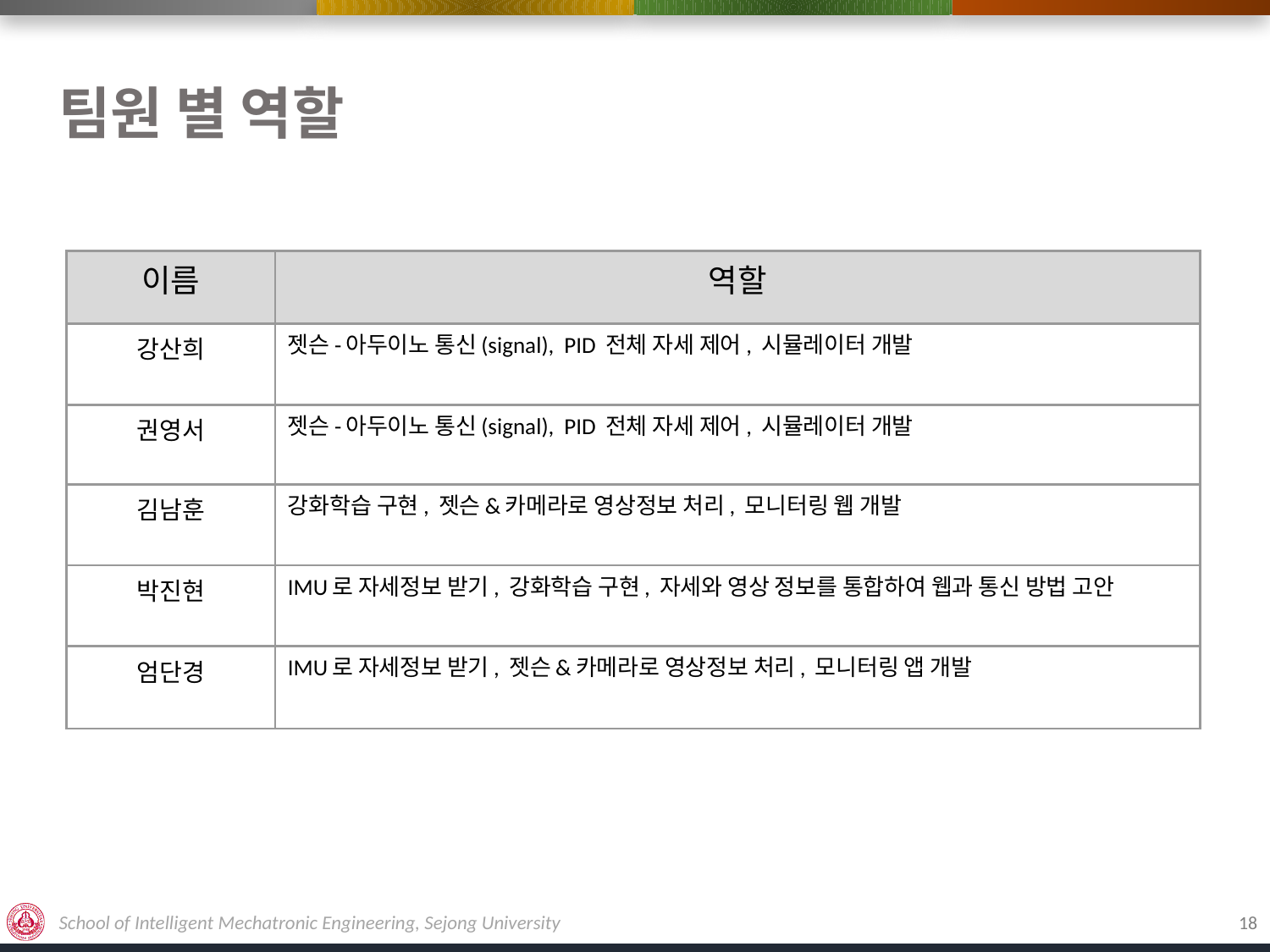

# 팀원 별 역할
| 이름 | 역할 |
| --- | --- |
| 강산희 | 젯슨-아두이노 통신(signal), PID 전체 자세 제어, 시뮬레이터 개발 |
| 권영서 | 젯슨-아두이노 통신(signal), PID 전체 자세 제어, 시뮬레이터 개발 |
| 김남훈 | 강화학습 구현, 젯슨&카메라로 영상정보 처리, 모니터링 웹 개발 |
| 박진현 | IMU로 자세정보 받기, 강화학습 구현, 자세와 영상 정보를 통합하여 웹과 통신 방법 고안 |
| 엄단경 | IMU로 자세정보 받기, 젯슨&카메라로 영상정보 처리, 모니터링 앱 개발 |
18